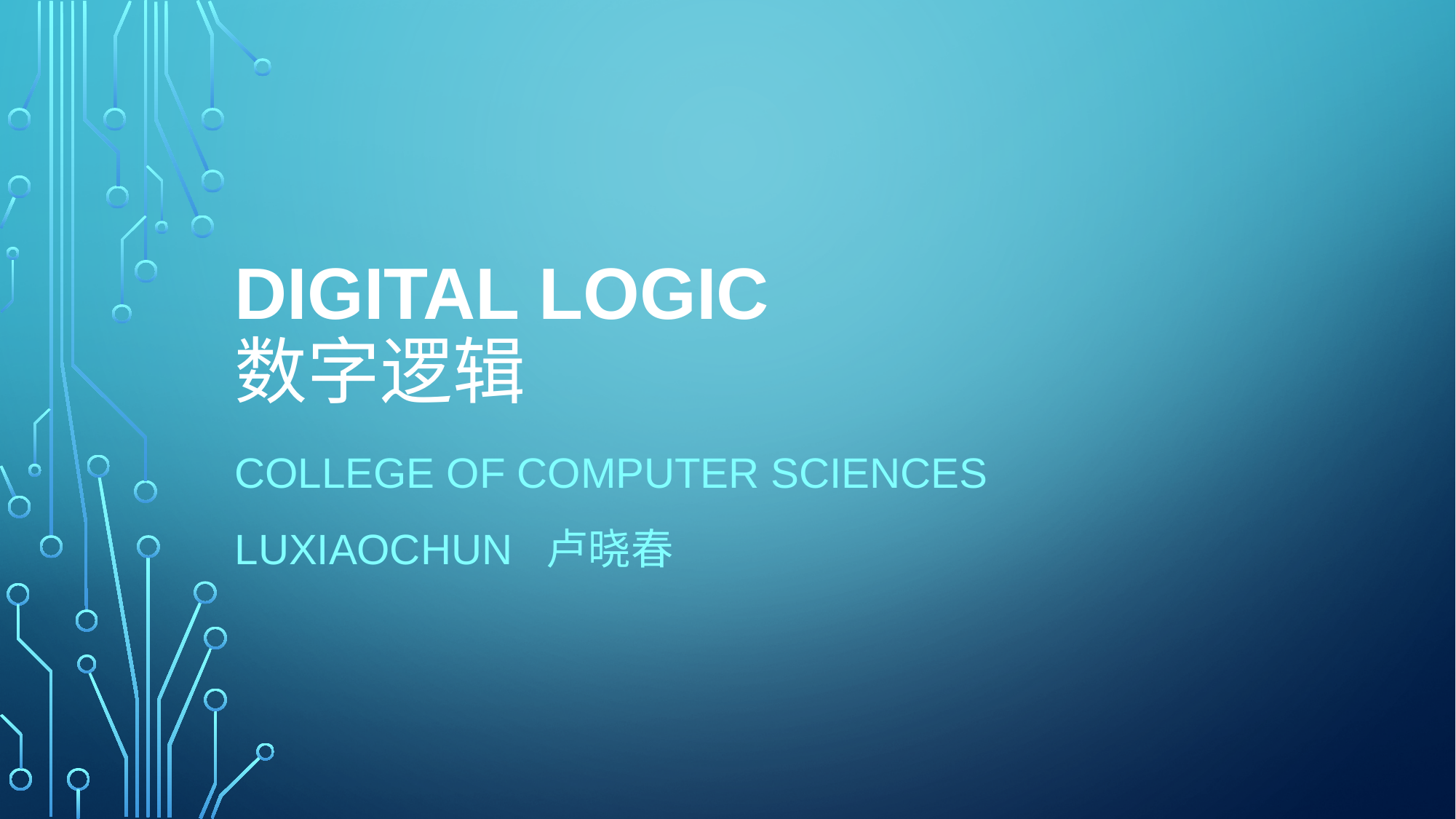

# DIGITAL LOGIC 数字逻辑
COLLEGE OF COMPUTER SCIENCES
LUXIAOCHUN  卢晓春